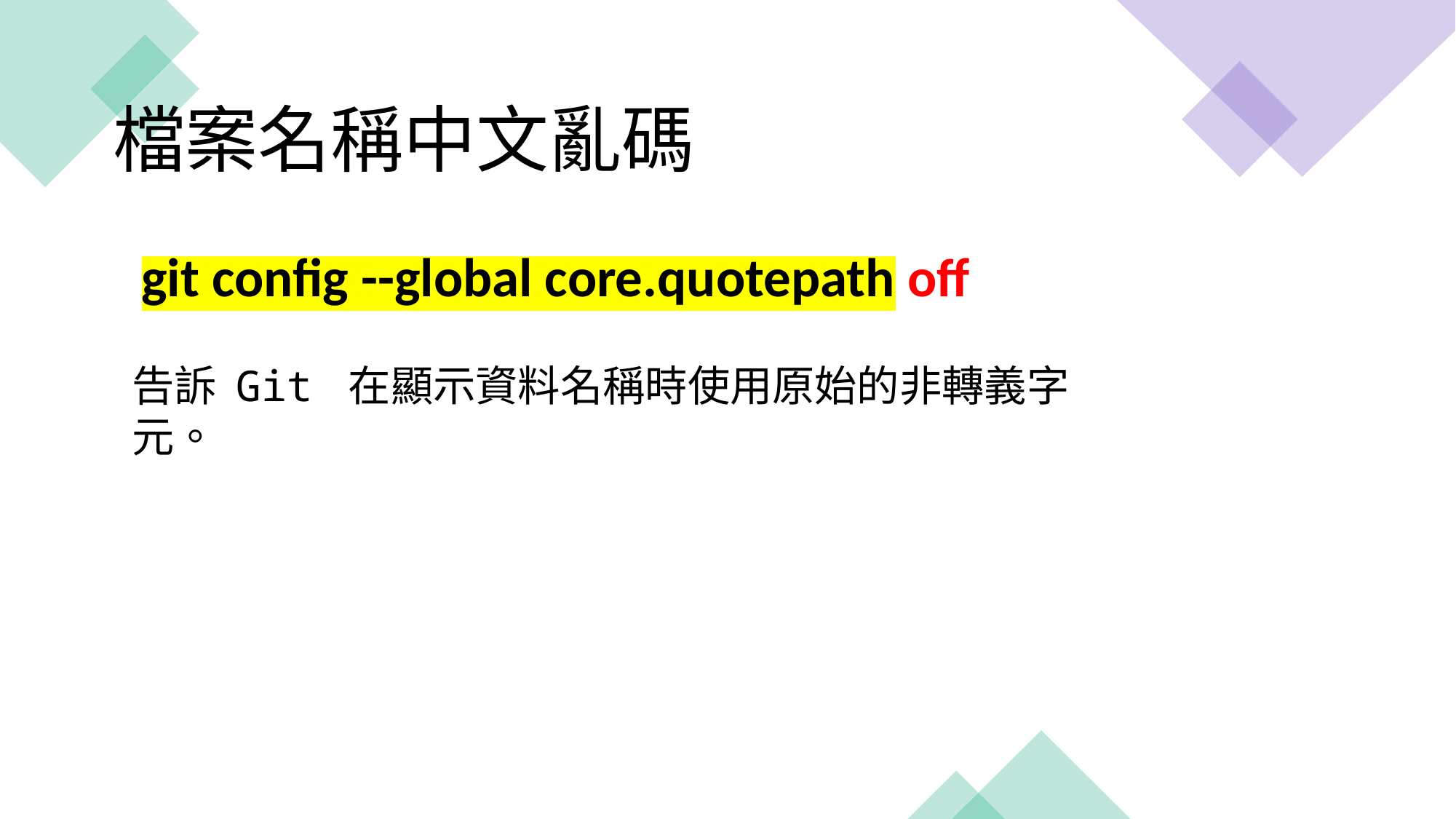

檔案名稱中文亂碼
 git config --global core.quotepath off

告訴 Git 在顯示資料名稱時使用原始的非轉義字元。